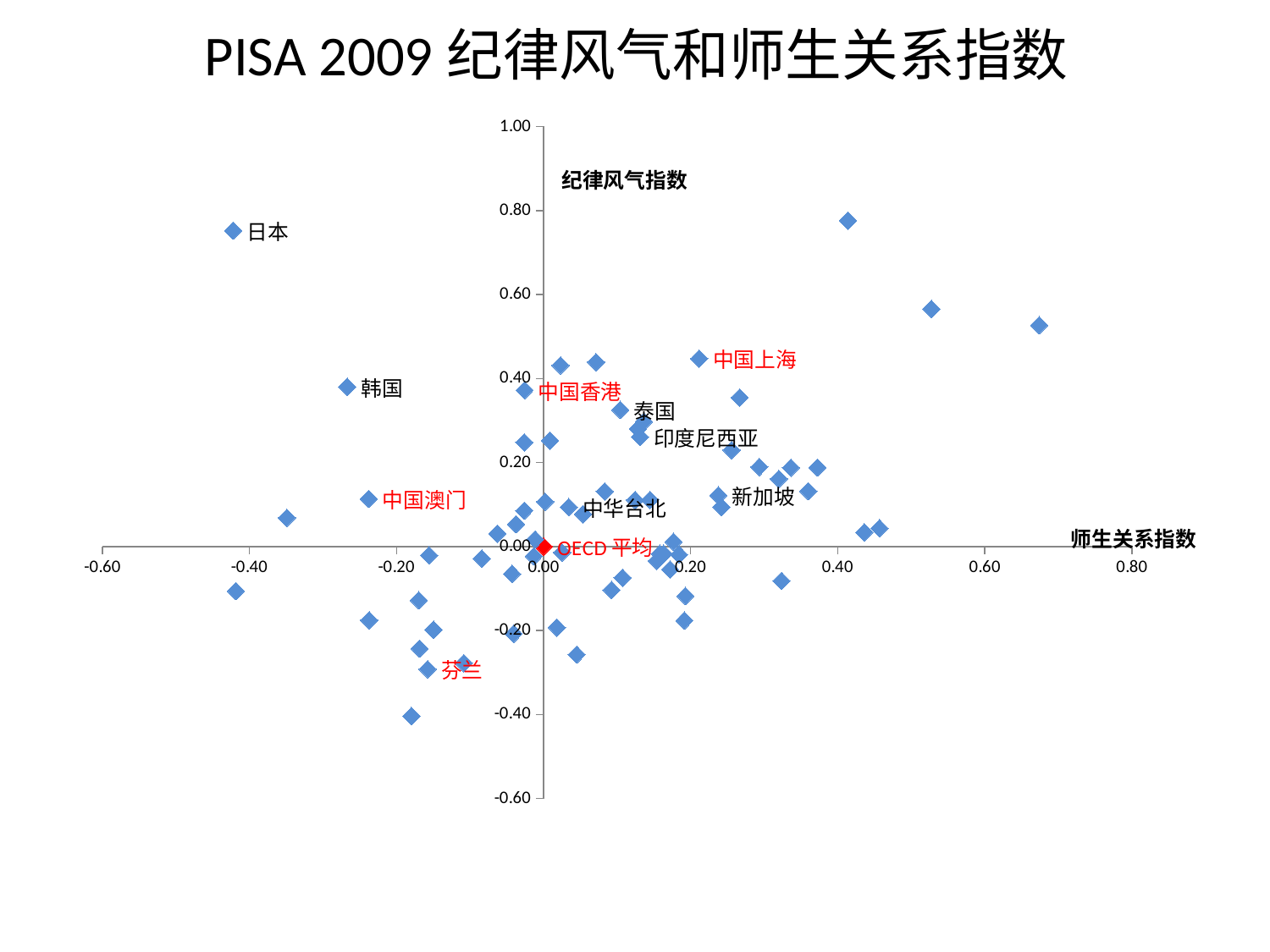

# PISA 2009纪律风气和师生关系指数

### Chart

| Category | 纪律风气 |
|---|---|